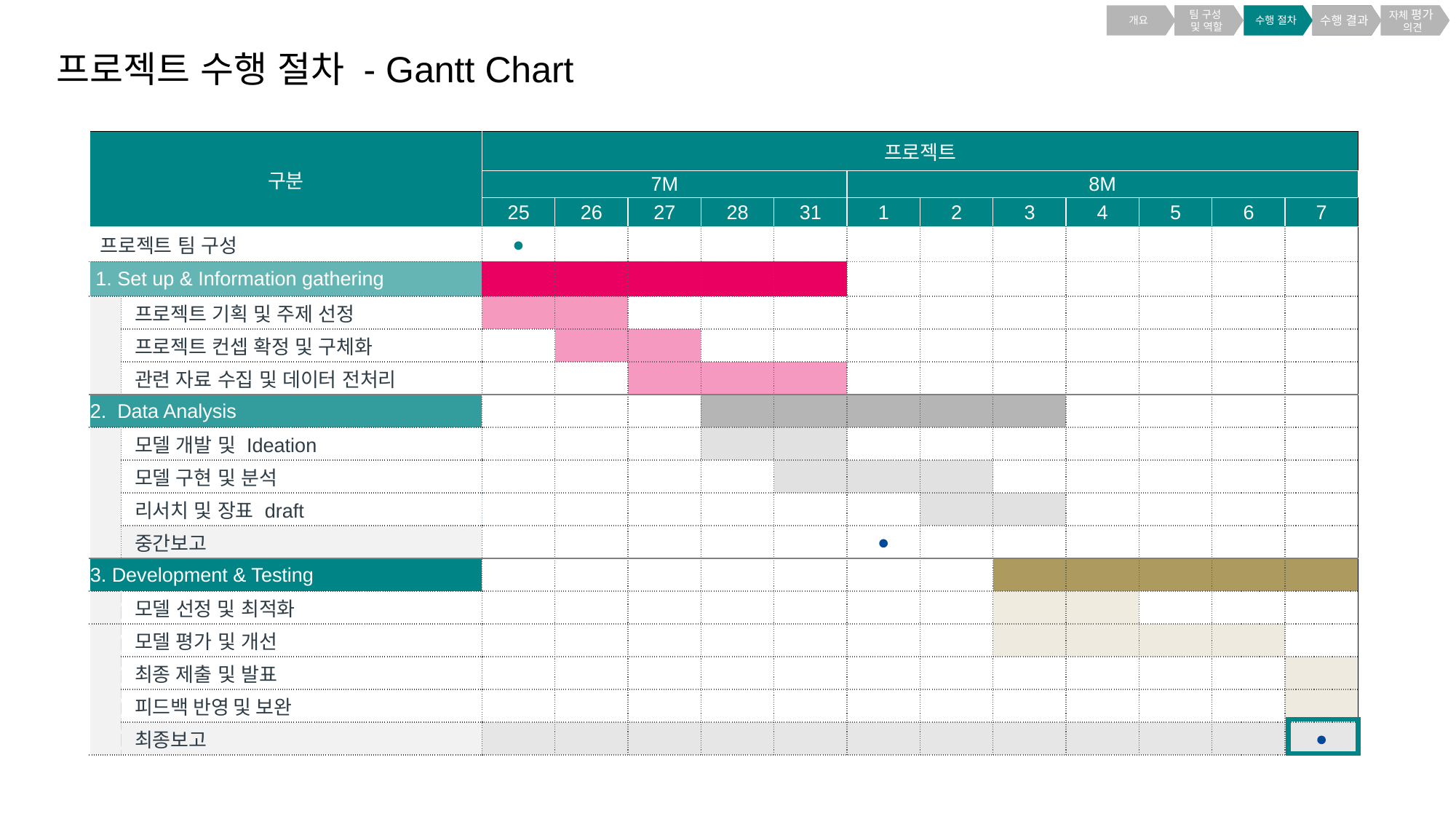

개요
WHY
Right
Customer
Right
Value
Right
Touchpoint
팀 구성
및 역할
수행 절차
수행 결과
자체 평가
의견
# 프로젝트 수행 절차 - Gantt Chart
| 구분 |  | 프로젝트 |  |  |  |  |  |  |  |  |  |  |  |
| --- | --- | --- | --- | --- | --- | --- | --- | --- | --- | --- | --- | --- | --- |
|  |  | 7M |  |  |  |  | 8M |  |  | 8M |  |  |  |
|  |  | 25 | 26 | 27 | 28 | 31 | 1 | 2 | 3 | 4 | 5 | 6 | 7 |
| 프로젝트 팀 구성 |  | ● |  |  |  |  |  |  |  |  |  |  |  |
| 1. Set up & Information gathering |  |  |  |  |  |  |  |  |  |  |  |  |  |
|  | 프로젝트 기획 및 주제 선정 |  |  |  |  |  |  |  |  |  |  |  |  |
|  | 프로젝트 컨셉 확정 및 구체화 |  |  |  |  |  |  |  |  |  |  |  |  |
|  | 관련 자료 수집 및 데이터 전처리 |  |  |  |  |  |  |  |  |  |  |  |  |
| 2. Data Analysis |  |  |  |  |  |  |  |  |  |  |  |  |  |
|  | 모델 개발 및 Ideation |  |  |  |  |  |  |  |  |  |  |  |  |
|  | 모델 구현 및 분석 |  |  |  |  |  |  |  |  |  |  |  |  |
|  | 리서치 및 장표 draft |  |  |  |  |  |  |  |  |  |  |  |  |
|  | 중간보고 |  |  |  |  |  | ● |  |  |  |  |  |  |
| 3. Development & Testing |  |  |  |  |  |  |  |  |  |  |  |  |  |
|  | 모델 선정 및 최적화 |  |  |  |  |  |  |  |  |  |  |  |  |
|  | 모델 평가 및 개선 |  |  |  |  |  |  |  |  |  |  |  |  |
|  | 최종 제출 및 발표 |  |  |  |  |  |  |  |  |  |  |  |  |
|  | 피드백 반영 및 보완 |  |  |  |  |  |  |  |  |  |  |  |  |
|  | 최종보고 |  |  |  |  |  |  |  |  |  |  |  | ● |